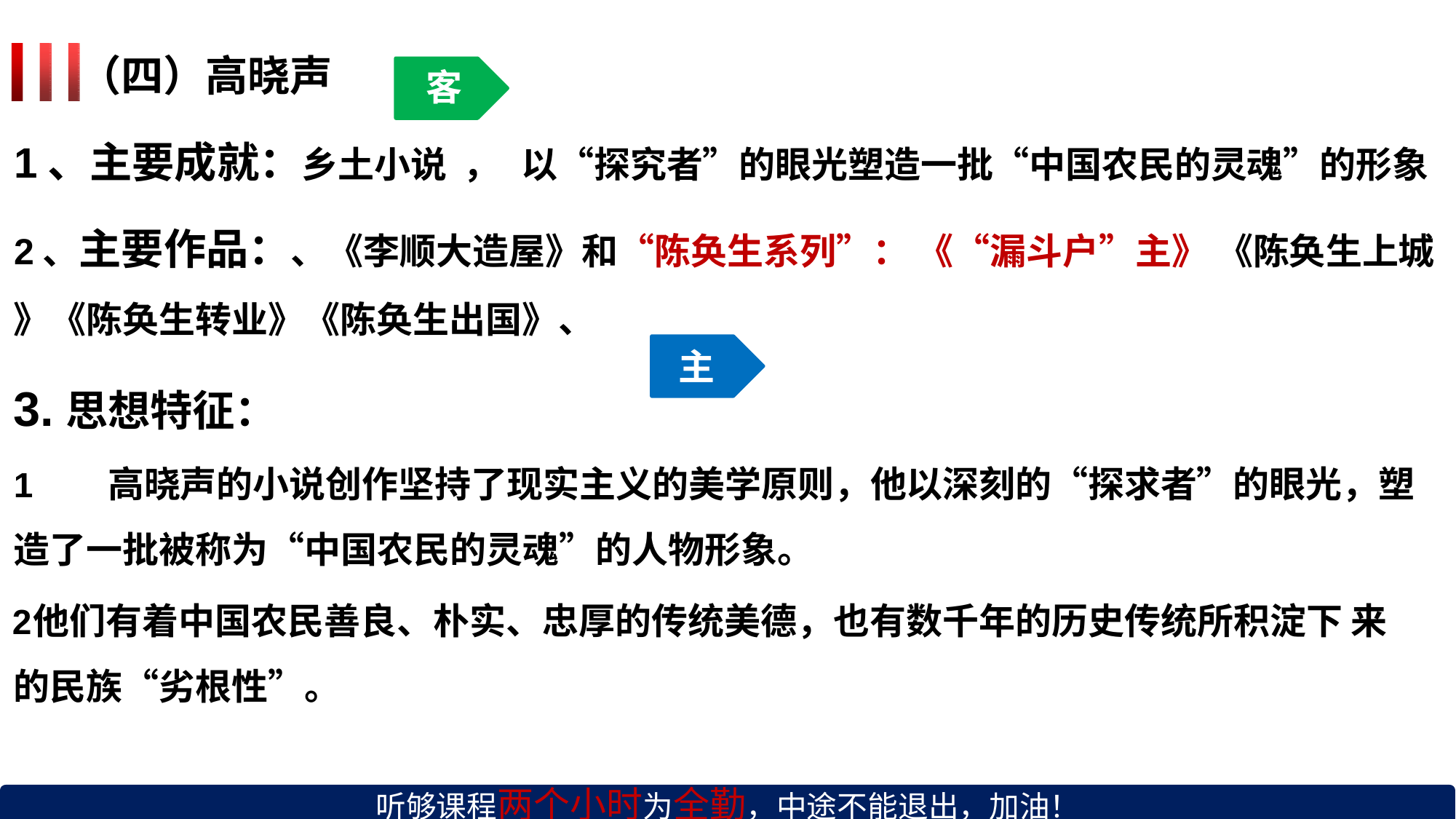

（四）高晓声

客
1、主要成就：乡土小说	，	以“探究者”的眼光塑造一批“中国农民的灵魂”的形象
2、主要作品：、《李顺大造屋》和“陈奂生系列”： 《“漏斗户”主》 《陈奂生上城
》《陈奂生转业》《陈奂生出国》、
3.思想特征：

主
高晓声的小说创作坚持了现实主义的美学原则，他以深刻的“探求者”的眼光，塑
造了一批被称为“中国农民的灵魂”的人物形象。
他们有着中国农民善良、朴实、忠厚的传统美德，也有数千年的历史传统所积淀下 来的民族“劣根性”。

听够课程两个小时为全勤，中途不能退出，加油！